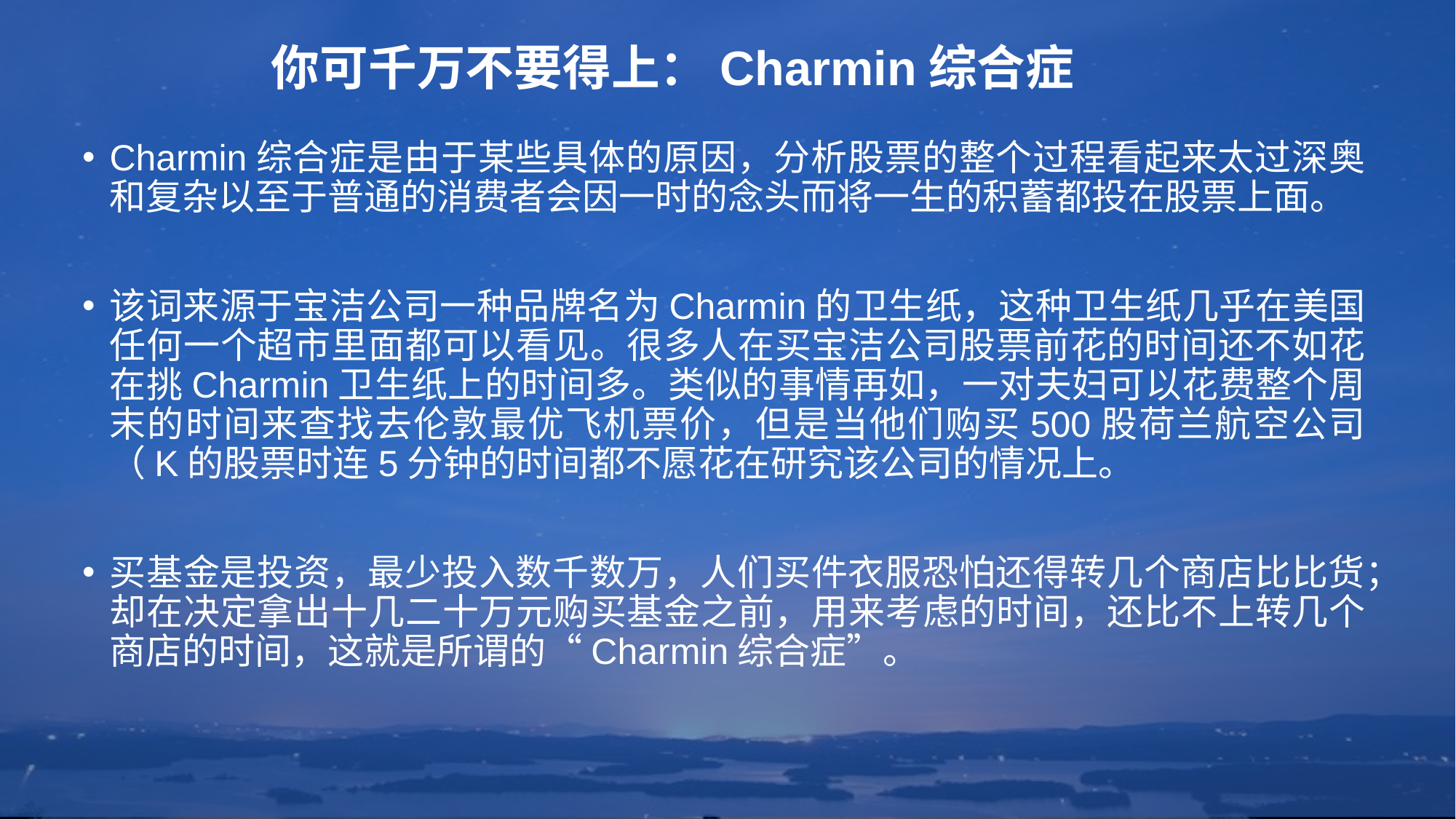

# 你可千万不要得上：Charmin综合症
Charmin综合症是由于某些具体的原因，分析股票的整个过程看起来太过深奥和复杂以至于普通的消费者会因一时的念头而将一生的积蓄都投在股票上面。

该词来源于宝洁公司一种品牌名为Charmin的卫生纸，这种卫生纸几乎在美国任何一个超市里面都可以看见。很多人在买宝洁公司股票前花的时间还不如花在挑Charmin卫生纸上的时间多。类似的事情再如，一对夫妇可以花费整个周末的时间来查找去伦敦最优飞机票价，但是当他们购买500股荷兰航空公司（K的股票时连5分钟的时间都不愿花在研究该公司的情况上。

买基金是投资，最少投入数千数万，人们买件衣服恐怕还得转几个商店比比货；却在决定拿出十几二十万元购买基金之前，用来考虑的时间，还比不上转几个商店的时间，这就是所谓的“Charmin综合症”。